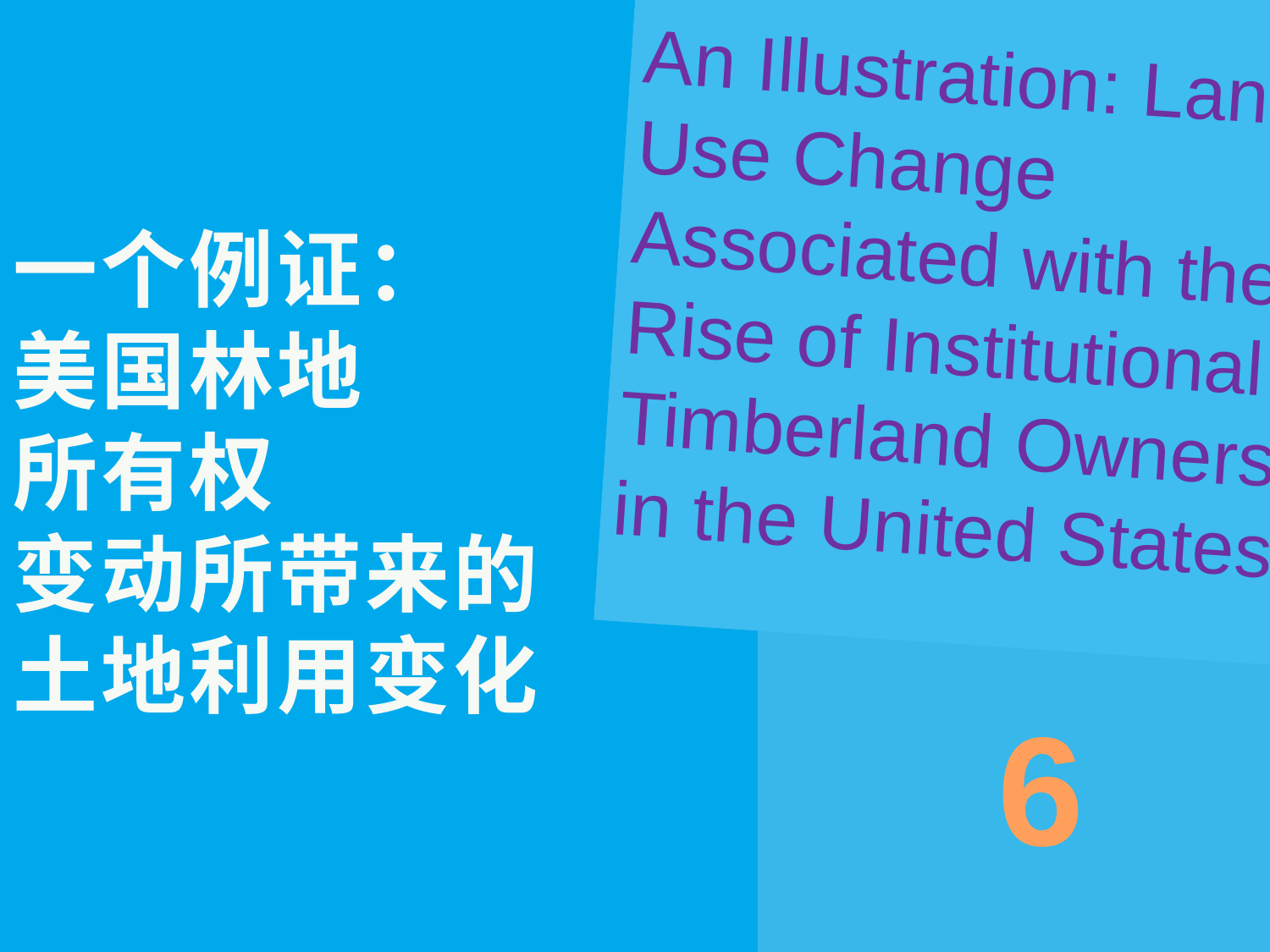

An Illustration: Land-Use Change Associated with the Rise of Institutional Timberland Ownership in the United States
# 一个例证： 美国林地 所有权 变动所带来的 土地利用变化
6